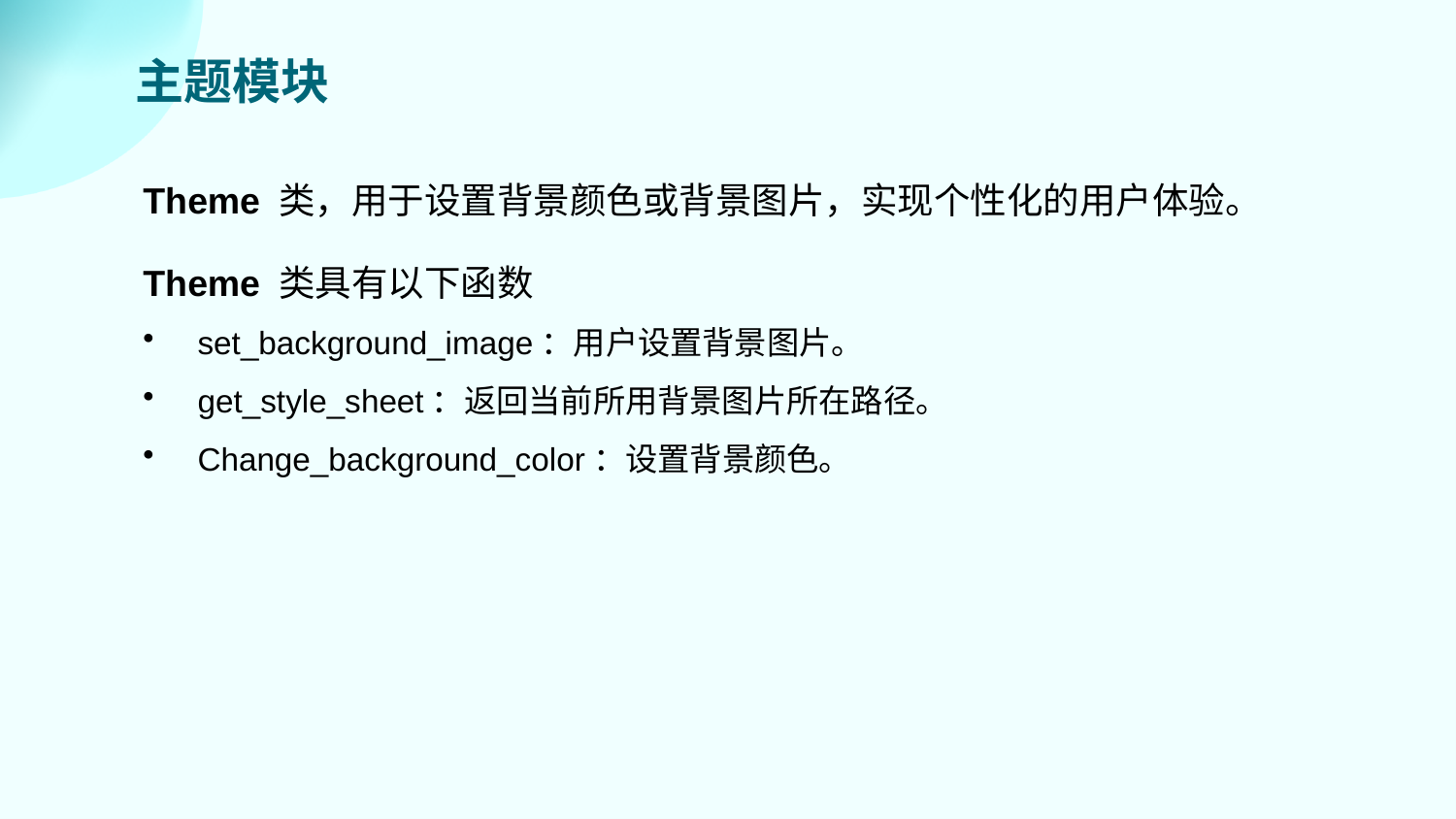

主题模块
Theme 类，用于设置背景颜色或背景图片，实现个性化的用户体验。
Theme 类具有以下函数
set_background_image：用户设置背景图片。
get_style_sheet：返回当前所用背景图片所在路径。
Change_background_color：设置背景颜色。